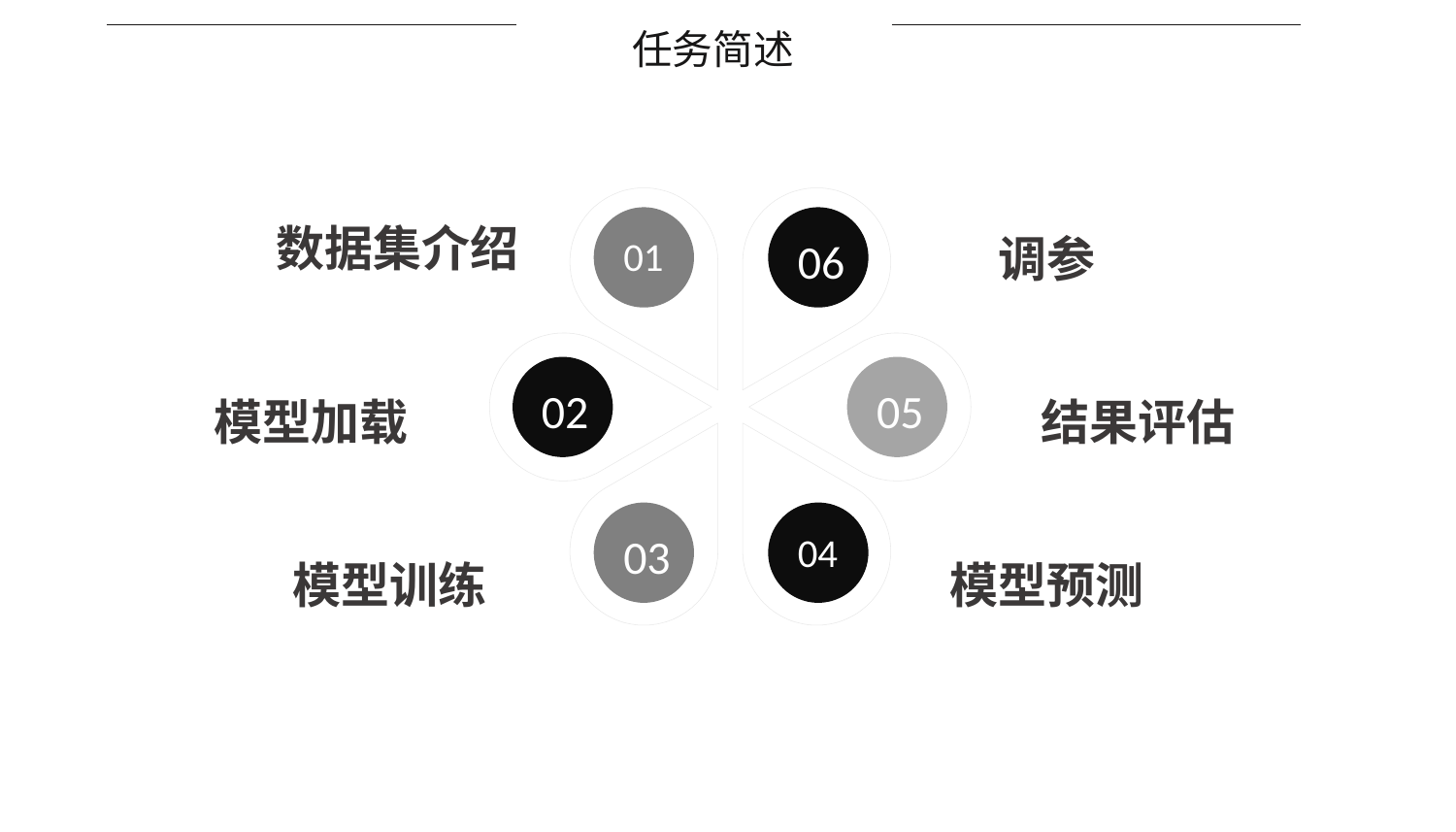

任务简述

01
06

02
05

03
04
数据集介绍
调参
结果评估
模型加载
模型预测
模型训练